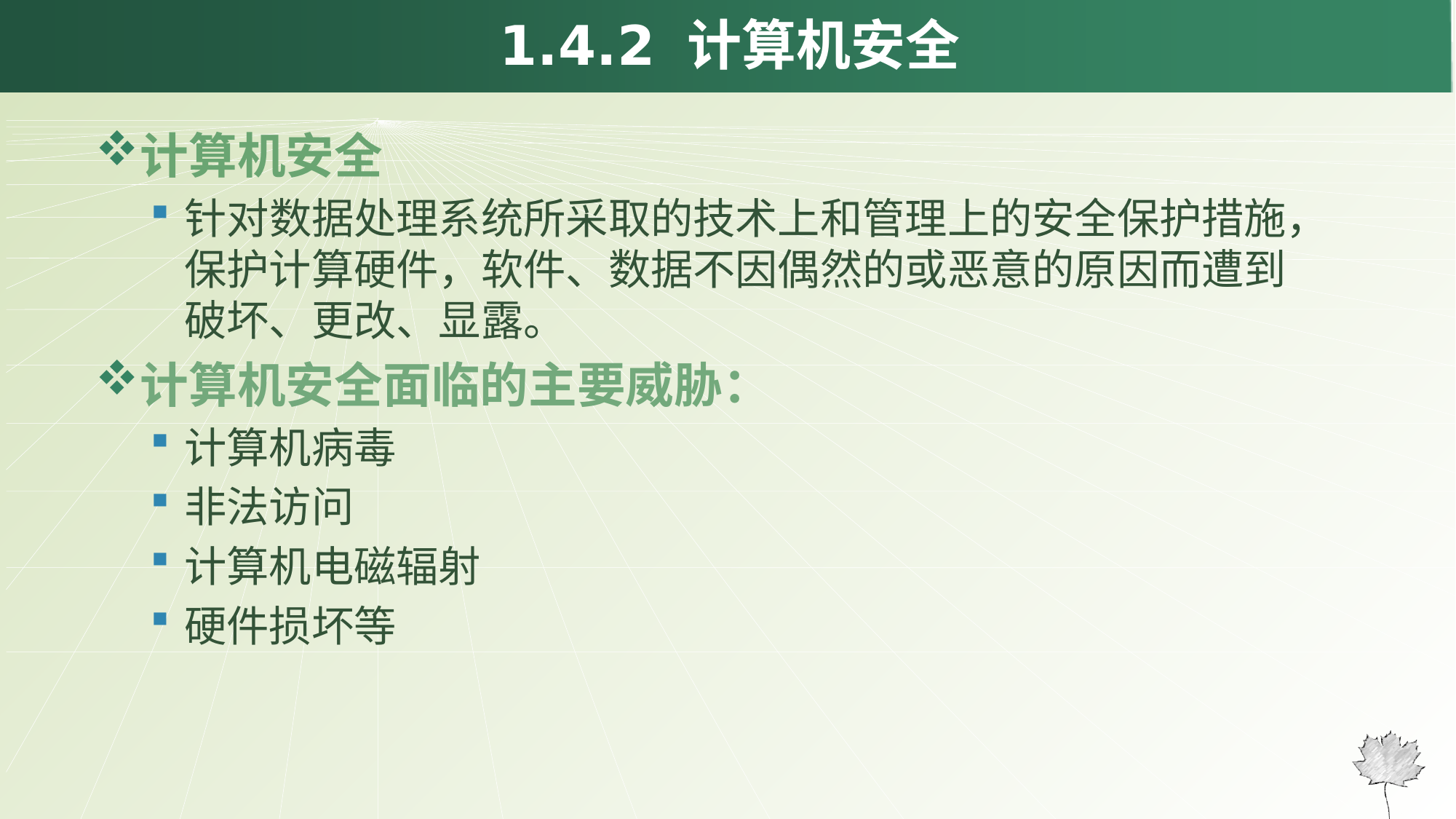

1.4.2 计算机安全
计算机安全
针对数据处理系统所采取的技术上和管理上的安全保护措施，保护计算硬件，软件、数据不因偶然的或恶意的原因而遭到破坏、更改、显露。
计算机安全面临的主要威胁：
计算机病毒
非法访问
计算机电磁辐射
硬件损坏等